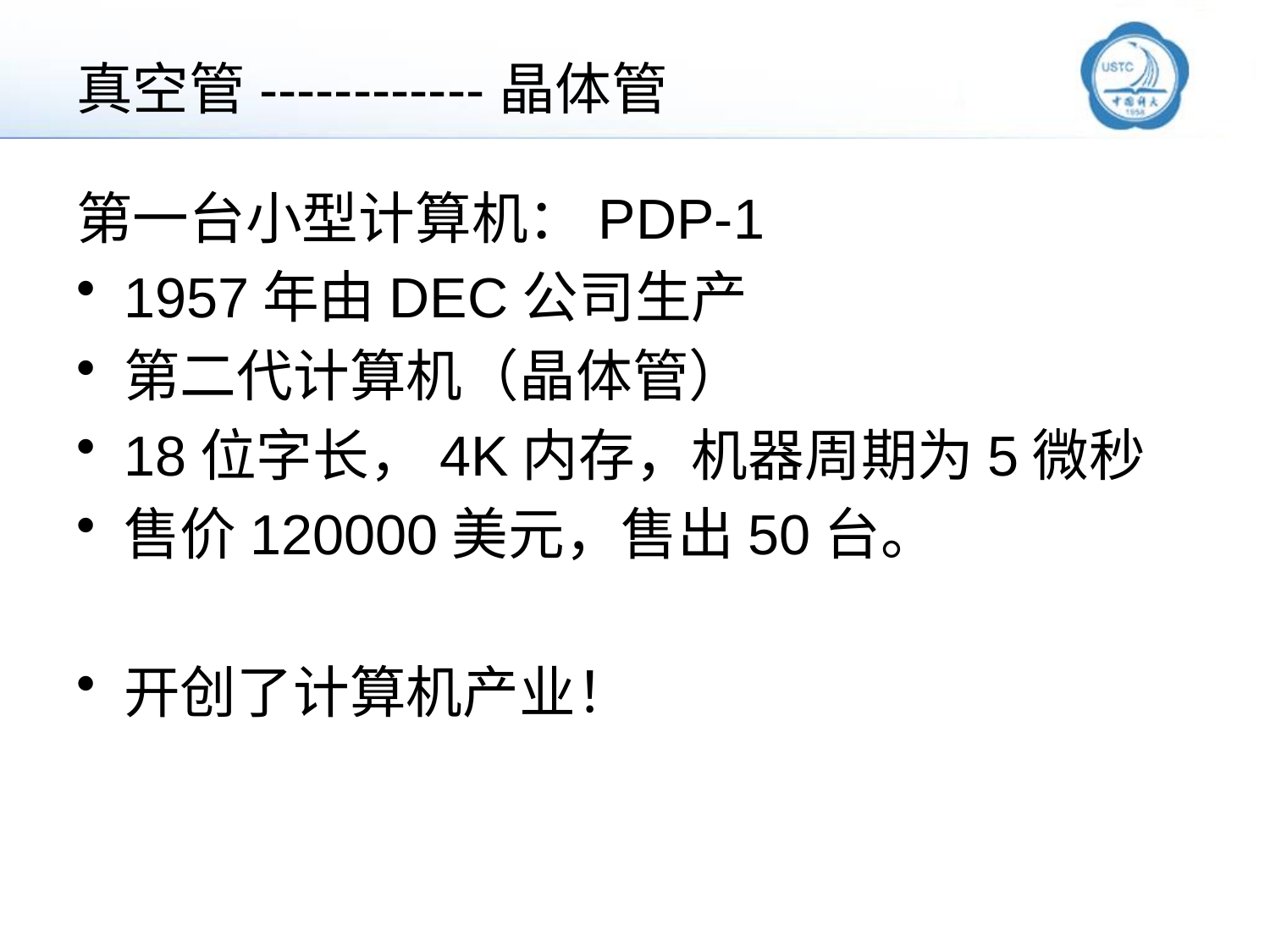

# 真空管------------晶体管
第一台小型计算机：PDP-1
1957年由DEC公司生产
第二代计算机（晶体管）
18位字长，4K内存，机器周期为5微秒
售价120000美元，售出50台。

开创了计算机产业！